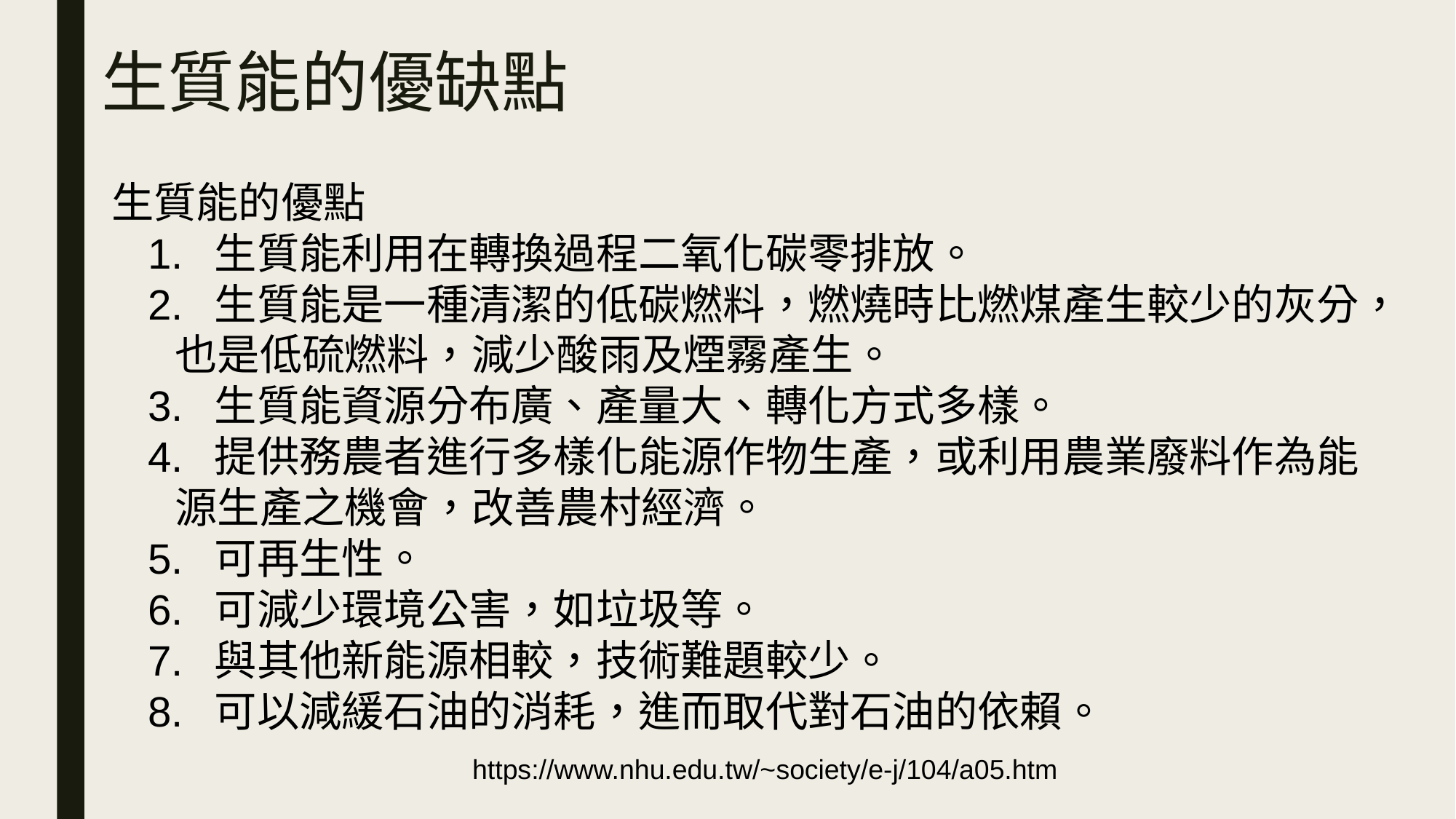

# 生質能的優缺點
生質能的優點
1.  生質能利用在轉換過程二氧化碳零排放。
2.  生質能是一種清潔的低碳燃料，燃燒時比燃煤產生較少的灰分，也是低硫燃料，減少酸雨及煙霧產生。
3.  生質能資源分布廣、產量大、轉化方式多樣。
4.  提供務農者進行多樣化能源作物生產，或利用農業廢料作為能源生產之機會，改善農村經濟。
5.  可再生性。
6.  可減少環境公害，如垃圾等。
7.  與其他新能源相較，技術難題較少。
8.  可以減緩石油的消耗，進而取代對石油的依賴。
https://www.nhu.edu.tw/~society/e-j/104/a05.htm